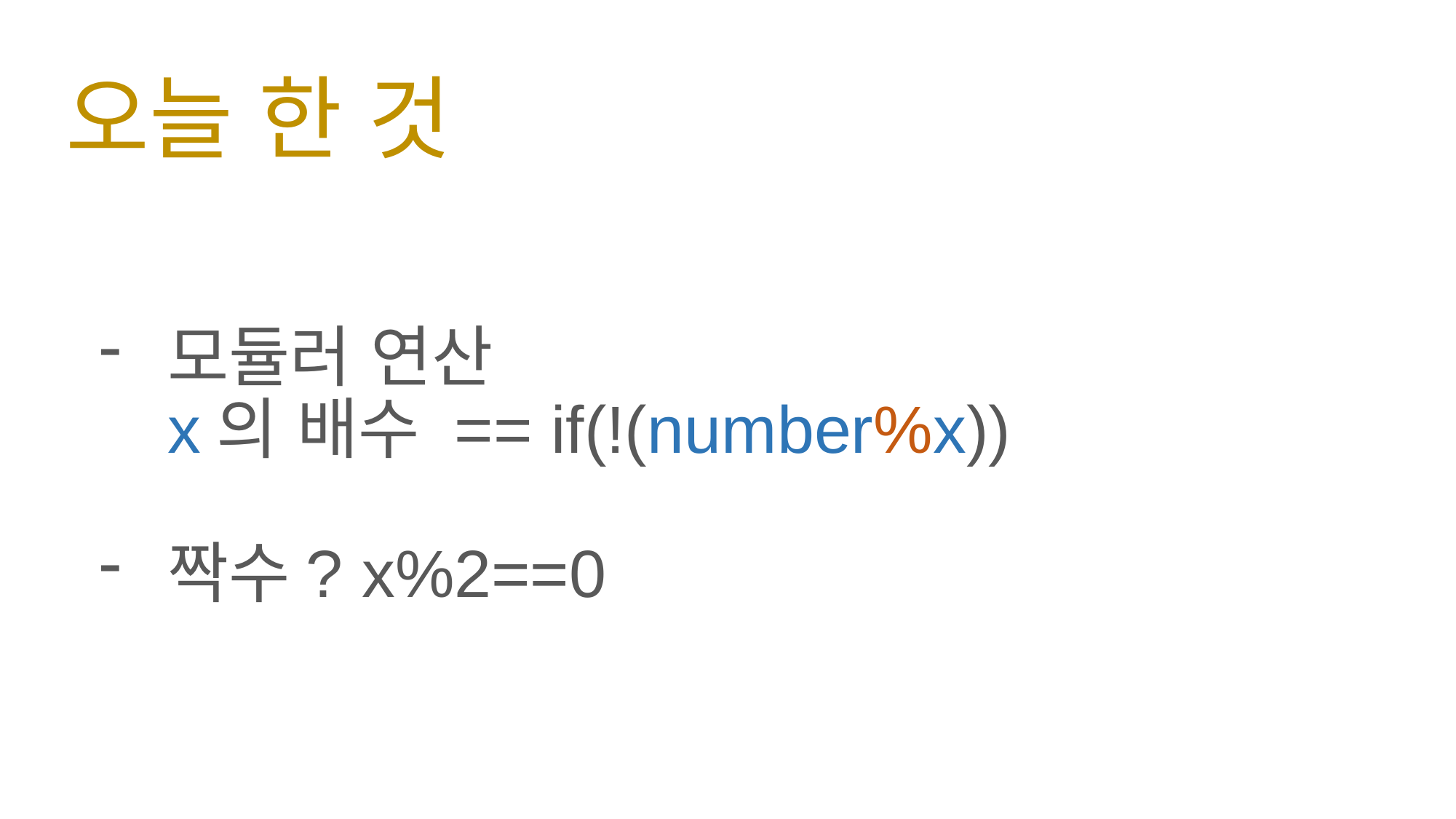

# 오늘 한 것
모듈러 연산
x의 배수 == if(!(number%x))

짝수? x%2==0